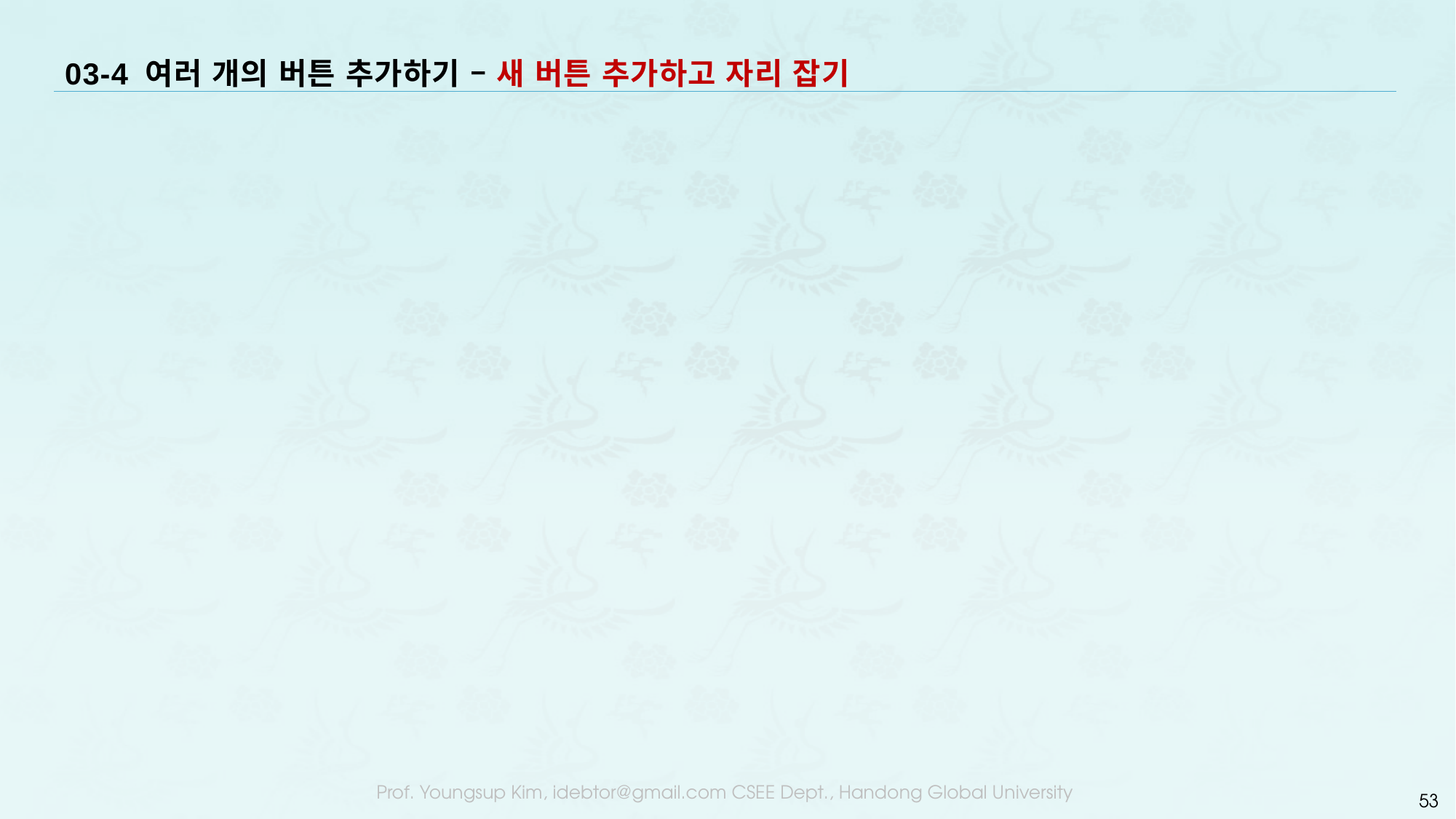

# 03-4 여러 개의 버튼 추가하기 – 새 버튼 추가하고 자리 잡기

53